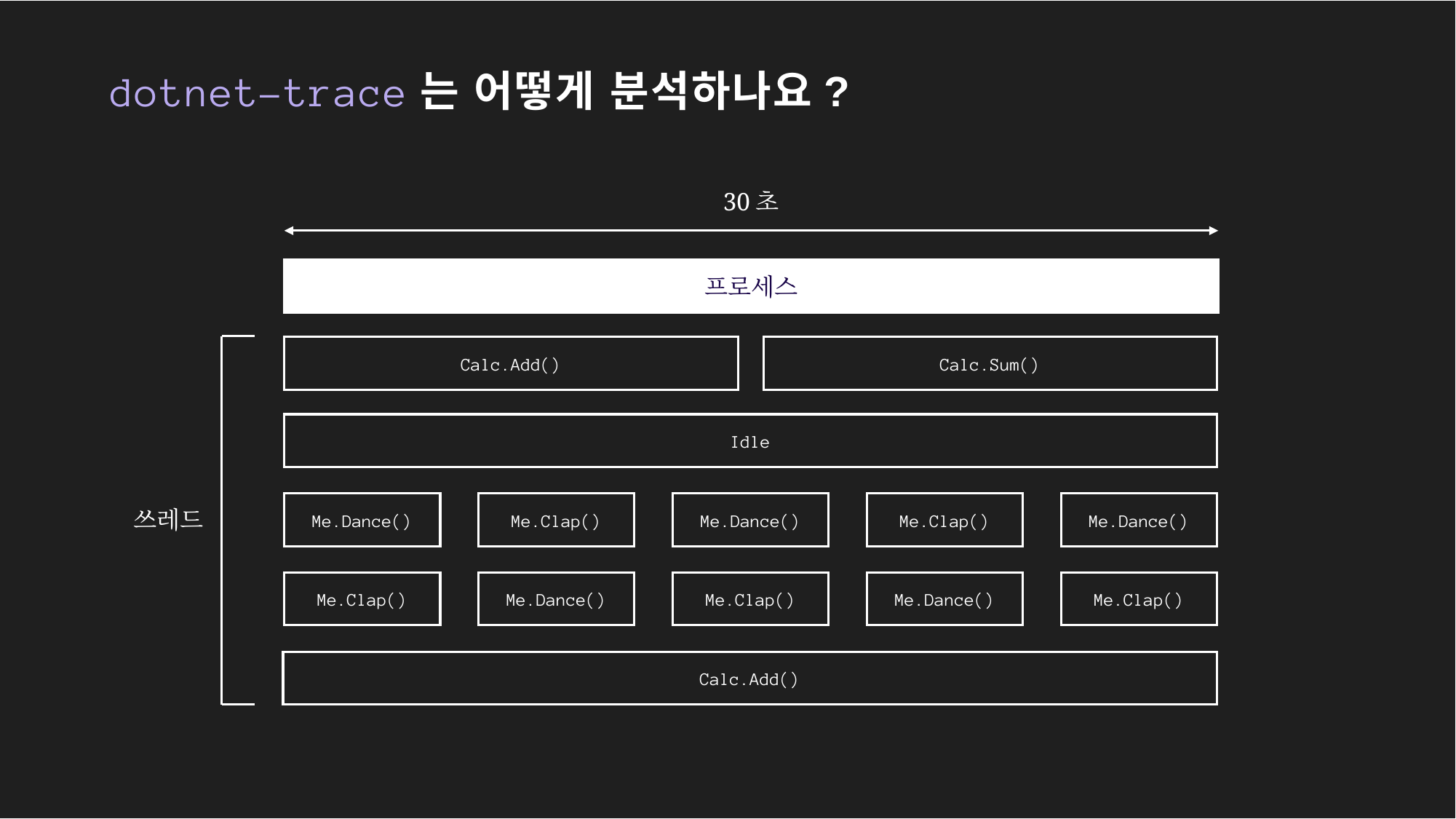

# dotnet-trace는 어떻게 분석하나요?
30초
프로세스
Calc.Add()
Calc.Sum()
Idle
Me.Dance()
Me.Clap()
Me.Dance()
Me.Clap()
Me.Dance()
쓰레드
Me.Clap()
Me.Dance()
Me.Clap()
Me.Dance()
Me.Clap()
Calc.Add()